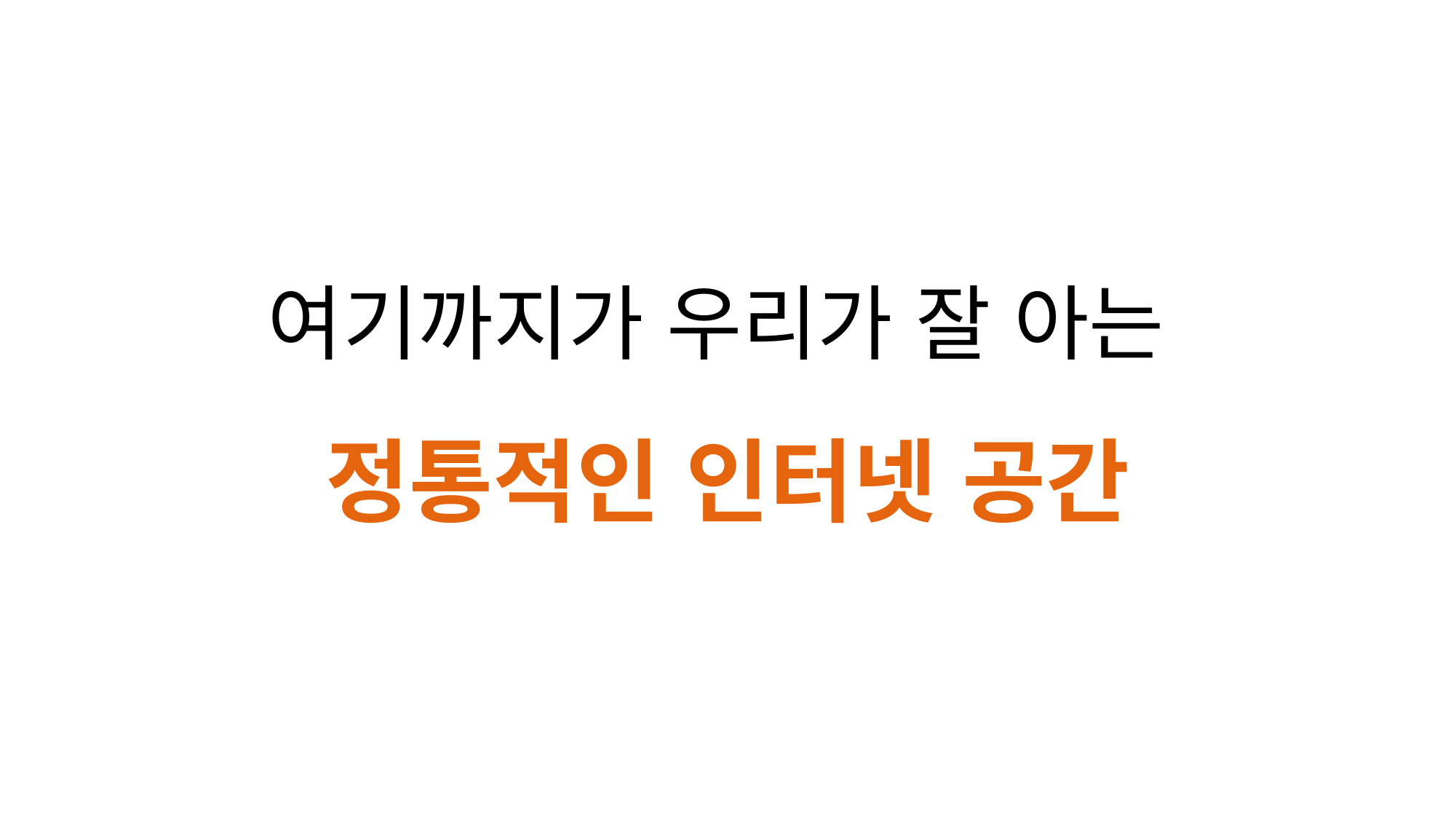

여기까지가 우리가 잘 아는
정통적인 인터넷 공간